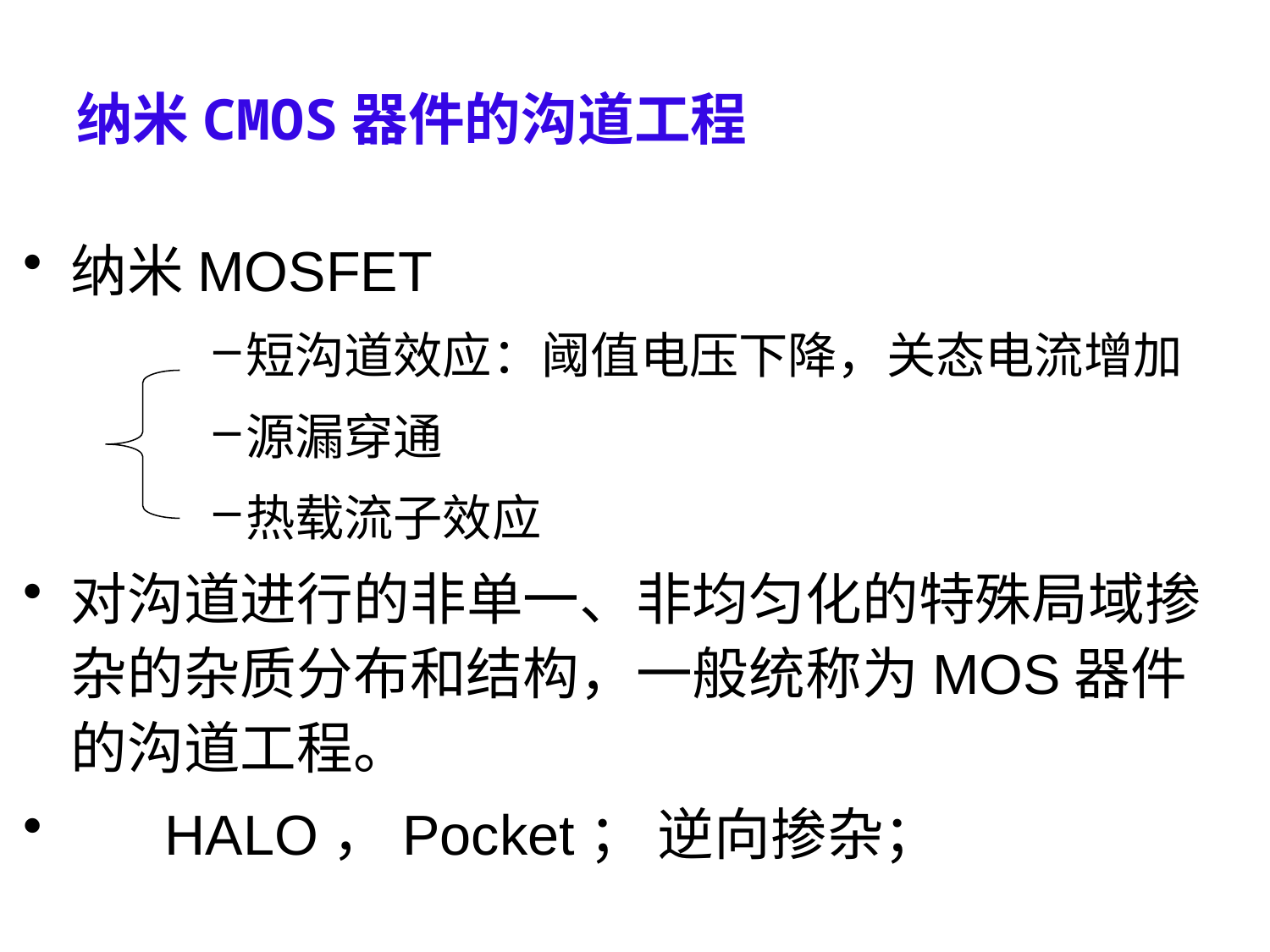

# 纳米CMOS器件的沟道工程
纳米MOSFET
短沟道效应：阈值电压下降，关态电流增加
源漏穿通
热载流子效应
对沟道进行的非单一、非均匀化的特殊局域掺杂的杂质分布和结构，一般统称为MOS器件的沟道工程。
      HALO，Pocket； 逆向掺杂；

92